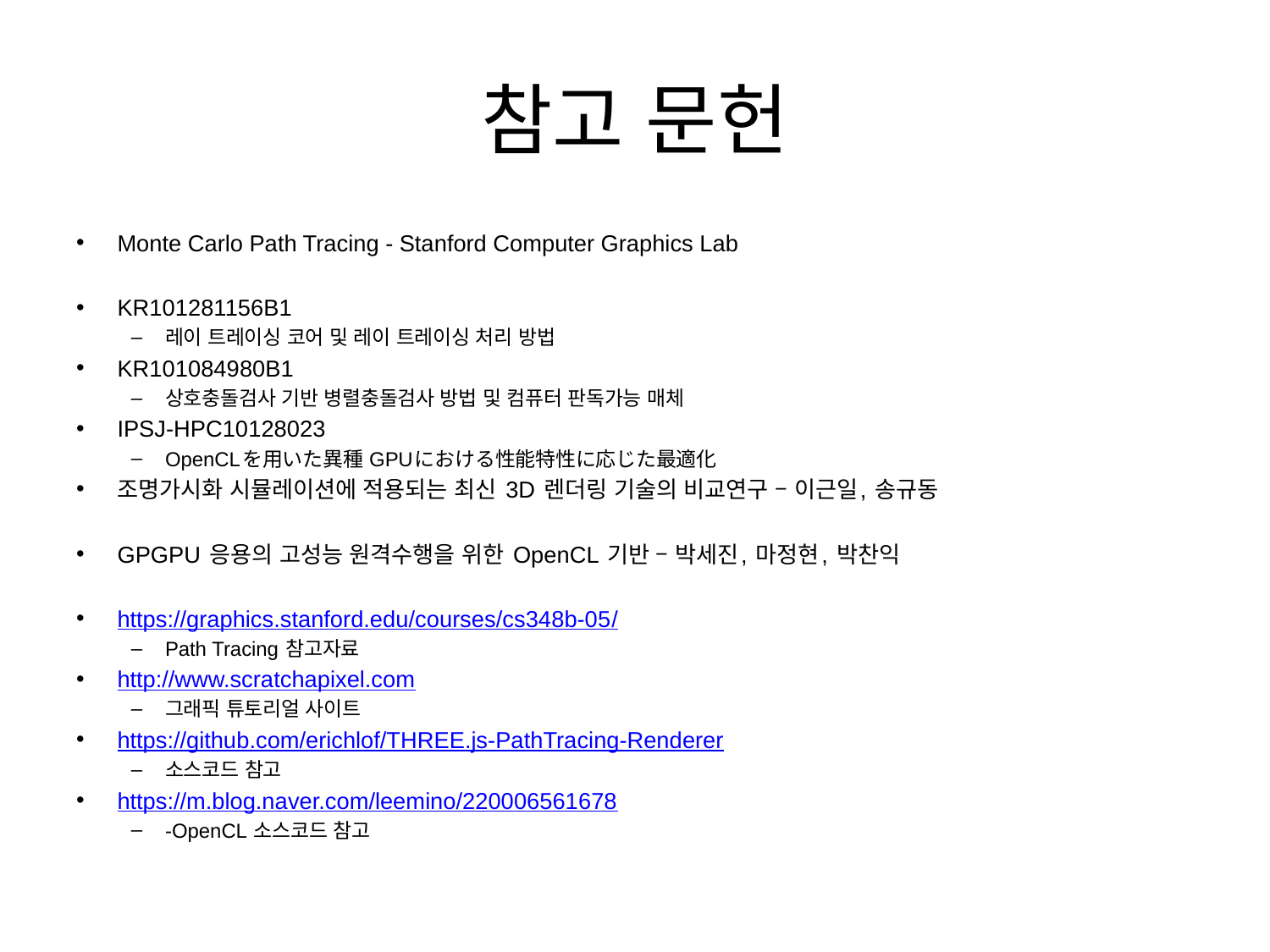

# 참고 문헌
Monte Carlo Path Tracing - Stanford Computer Graphics Lab

KR101281156B1
레이 트레이싱 코어 및 레이 트레이싱 처리 방법
KR101084980B1
상호충돌검사 기반 병렬충돌검사 방법 및 컴퓨터 판독가능 매체
IPSJ-HPC10128023
OpenCLを用いた異種 GPUにおける性能特性に応じた最適化
조명가시화 시뮬레이션에 적용되는 최신 3D 렌더링 기술의 비교연구 – 이근일, 송규동

GPGPU 응용의 고성능 원격수행을 위한 OpenCL 기반 – 박세진, 마정현, 박찬익

https://graphics.stanford.edu/courses/cs348b-05/
Path Tracing 참고자료
http://www.scratchapixel.com
그래픽 튜토리얼 사이트
https://github.com/erichlof/THREE.js-PathTracing-Renderer
소스코드 참고
https://m.blog.naver.com/leemino/220006561678
-OpenCL 소스코드 참고